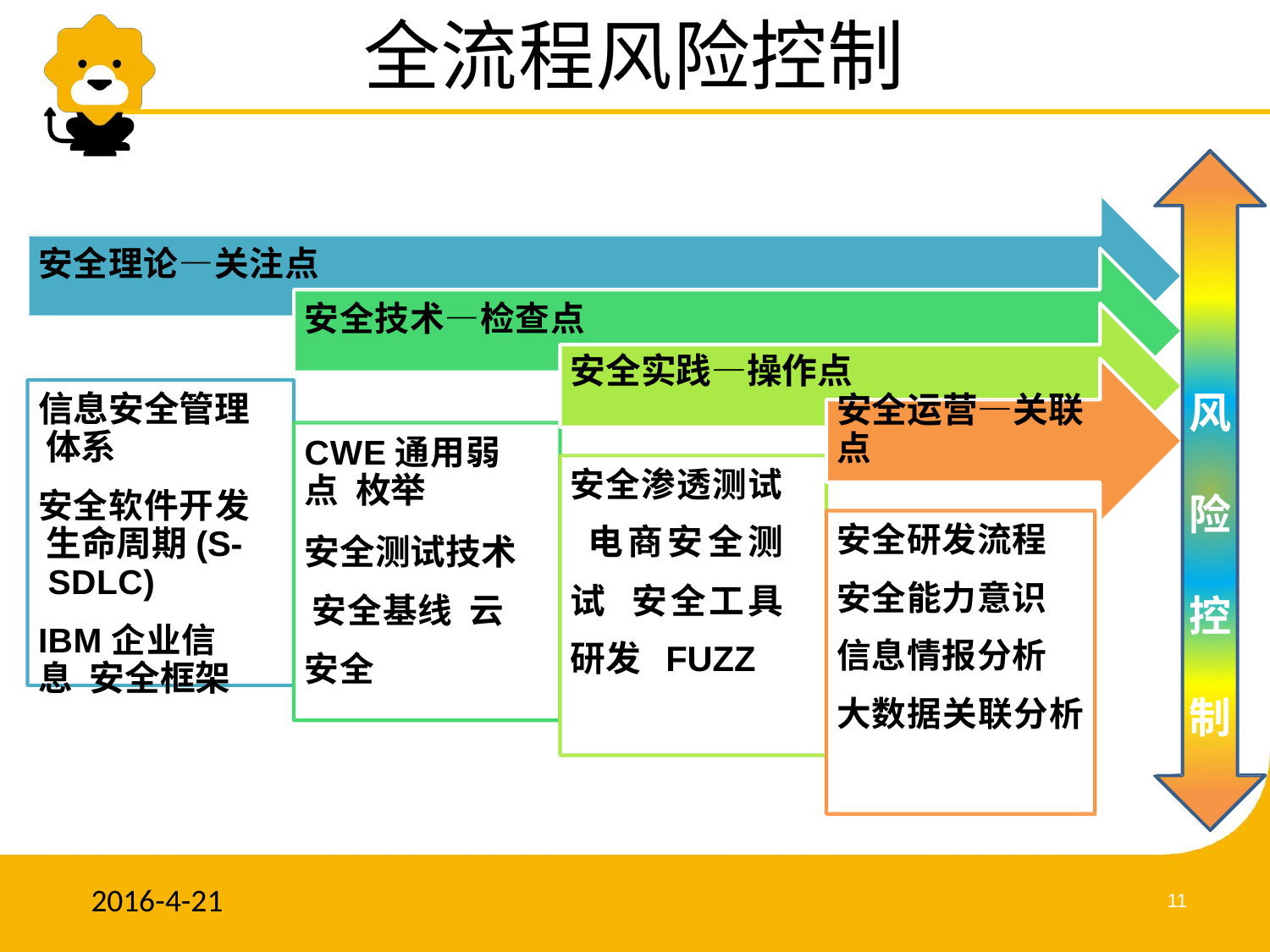

# 全流程风险控制

安全理论—关注点
安全技术—检查点

安全实践—操作点
安全运营—关联

风  险  控  制
信息安全管理  体系
安全软件开发  生命周期(S-  SDLC)
IBM企业信息  安全框架

点
CWE通用弱点  枚举
安全测试技术  安全基线  云安全
安全渗透测试  电商安全测试  安全工具研发  FUZZ

安全研发流程  安全能力意识  信息情报分析  大数据关联分析

2016-4-21
11